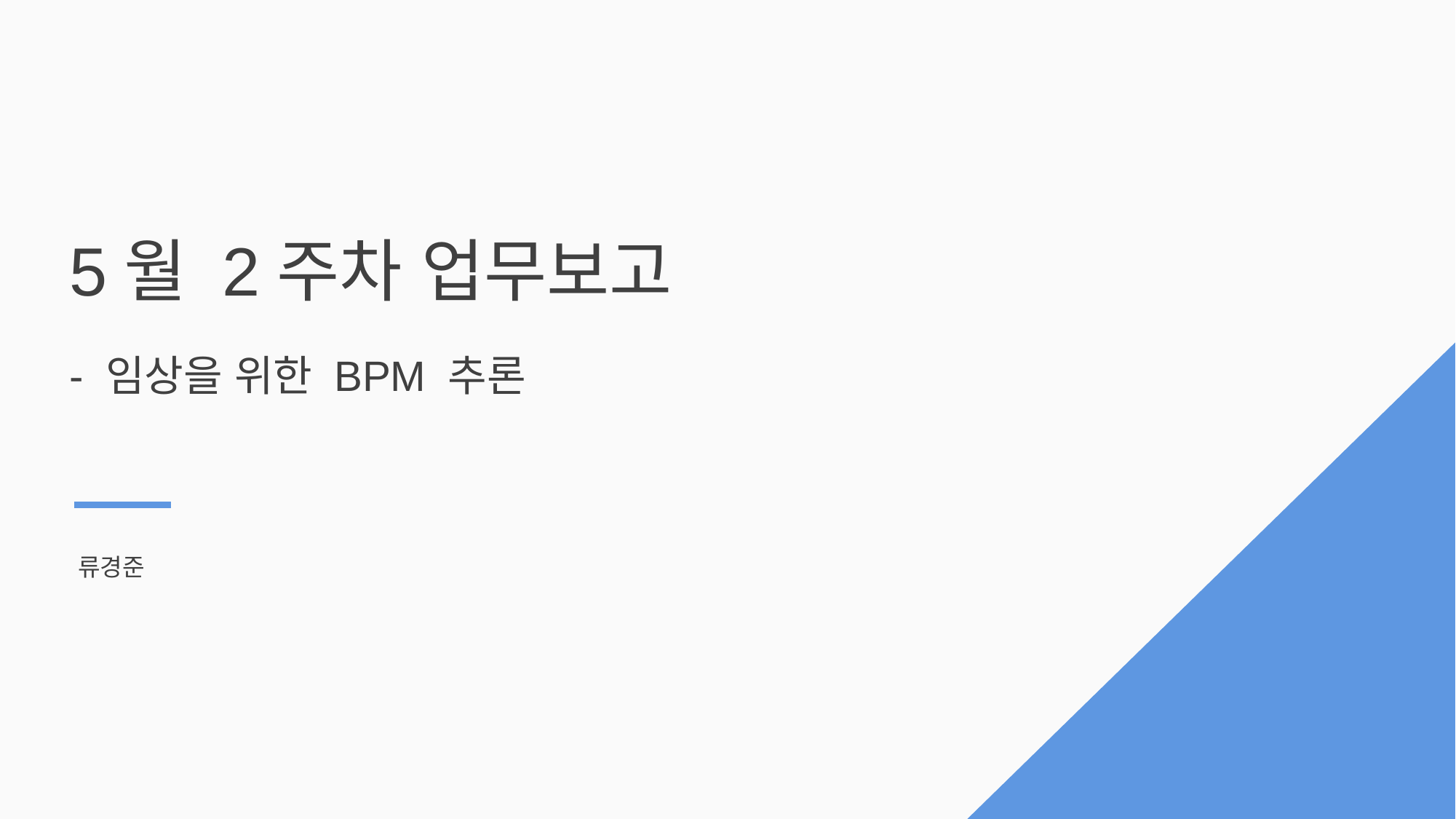

5월 2주차 업무보고

- 임상을 위한 BPM 추론
류경준

15